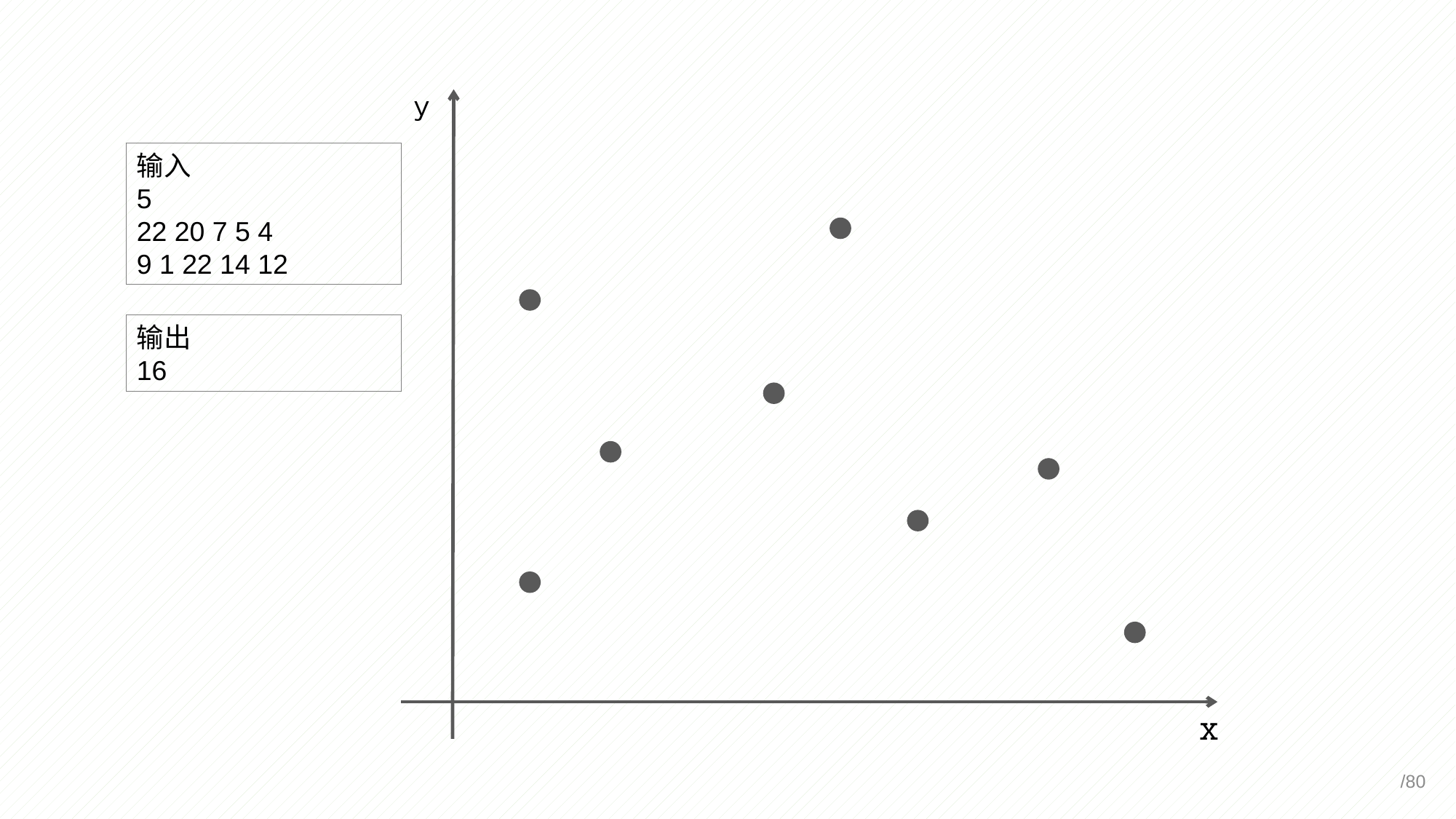

y
输入
5
22 20 7 5 4
9 1 22 14 12

输出
16

x